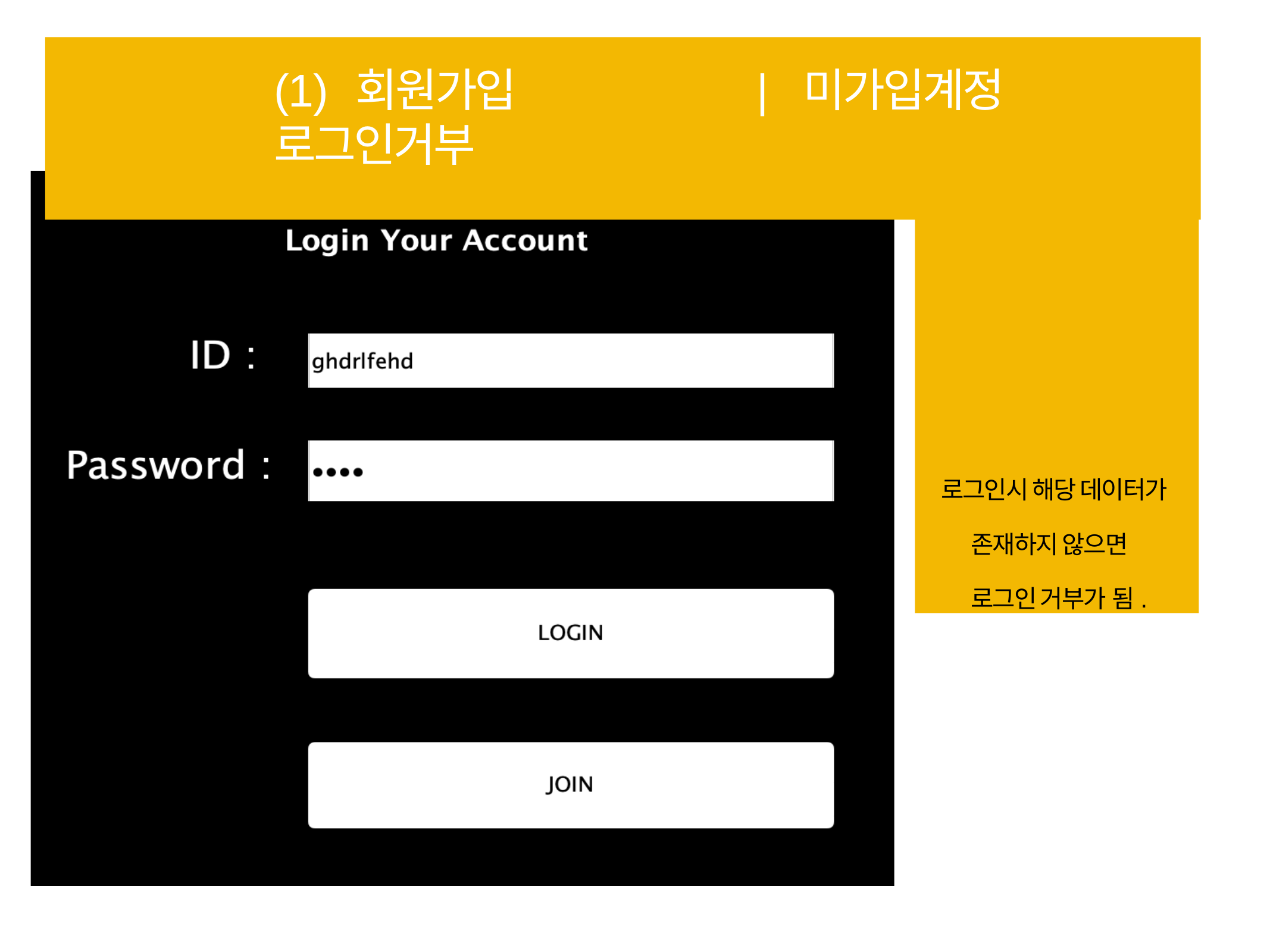

# (1) 회원가입	| 미가입계정 로그인거부

로그인시 해당 데이터가  존재하지 않으면  로그인 거부가 됨.